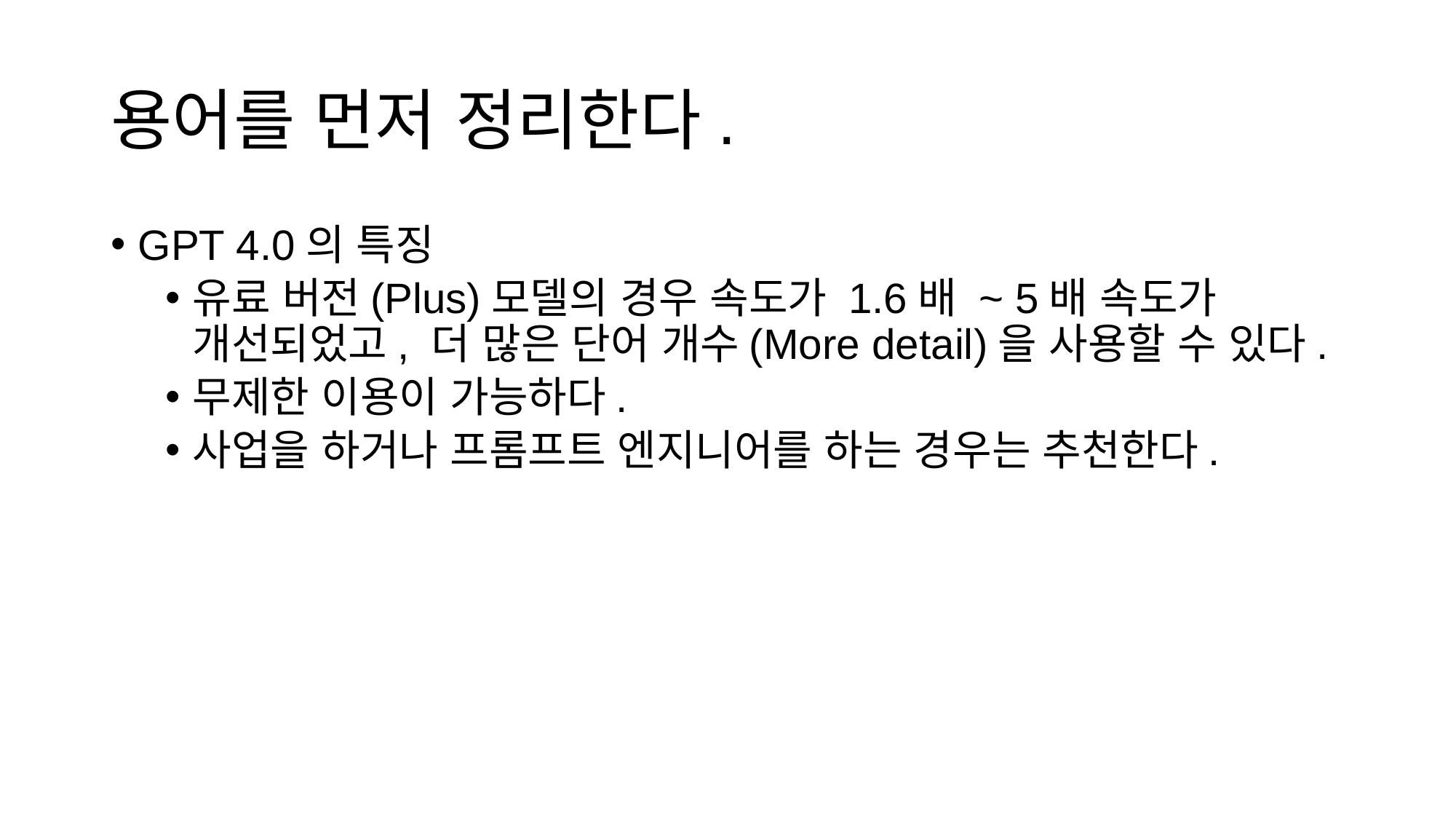

# 용어를 먼저 정리한다.
GPT 4.0의 특징
유료 버전(Plus)모델의 경우 속도가 1.6배 ~ 5배 속도가 개선되었고, 더 많은 단어 개수(More detail)을 사용할 수 있다.
무제한 이용이 가능하다.
사업을 하거나 프롬프트 엔지니어를 하는 경우는 추천한다.